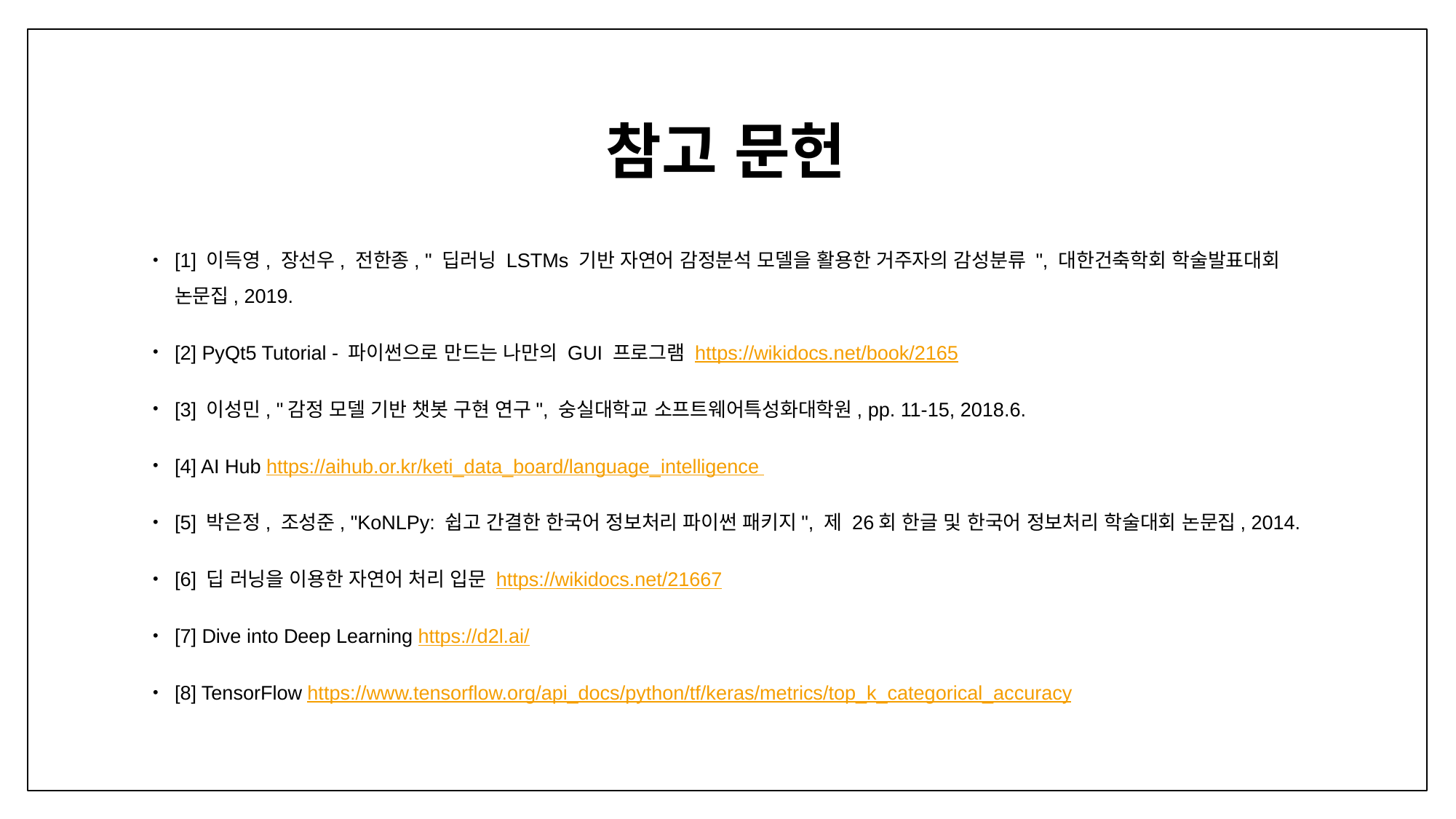

# 참고 문헌
[1] 이득영, 장선우, 전한종, " 딥러닝 LSTMs 기반 자연어 감정분석 모델을 활용한 거주자의 감성분류 ", 대한건축학회 학술발표대회 논문집, 2019.
[2] PyQt5 Tutorial - 파이썬으로 만드는 나만의 GUI 프로그램 https://wikidocs.net/book/2165
[3] 이성민, "감정 모델 기반 챗봇 구현 연구", 숭실대학교 소프트웨어특성화대학원, pp. 11-15, 2018.6.
[4] AI Hub https://aihub.or.kr/keti_data_board/language_intelligence
[5] 박은정, 조성준, "KoNLPy: 쉽고 간결한 한국어 정보처리 파이썬 패키지", 제 26회 한글 및 한국어 정보처리 학술대회 논문집, 2014.
[6] 딥 러닝을 이용한 자연어 처리 입문 https://wikidocs.net/21667
[7] Dive into Deep Learning https://d2l.ai/
[8] TensorFlow https://www.tensorflow.org/api_docs/python/tf/keras/metrics/top_k_categorical_accuracy